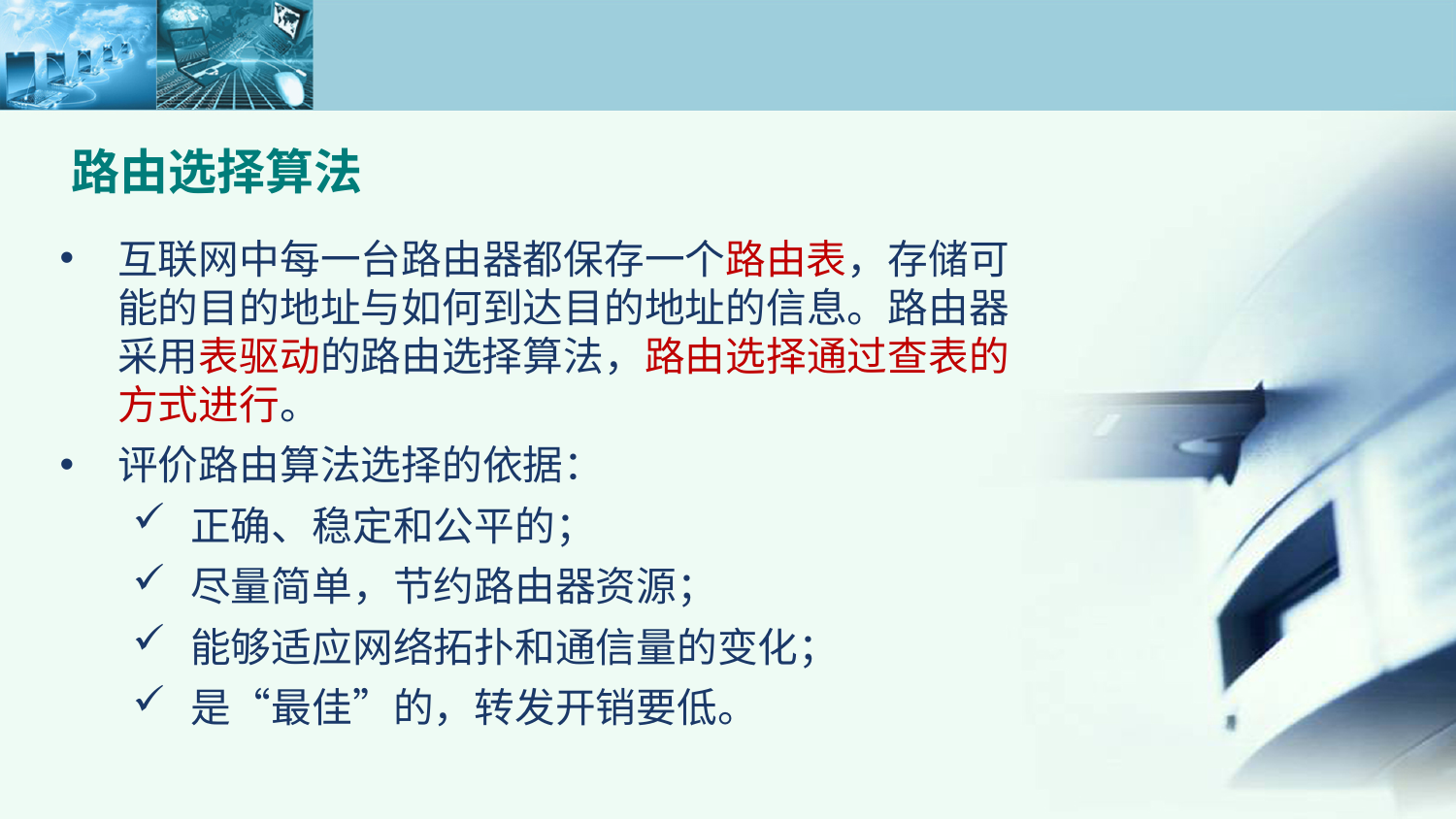

路由选择算法
互联网中每一台路由器都保存一个路由表，存储可能的目的地址与如何到达目的地址的信息。路由器采用表驱动的路由选择算法，路由选择通过查表的方式进行。
评价路由算法选择的依据：
正确、稳定和公平的；
尽量简单，节约路由器资源；
能够适应网络拓扑和通信量的变化；
是“最佳”的，转发开销要低。